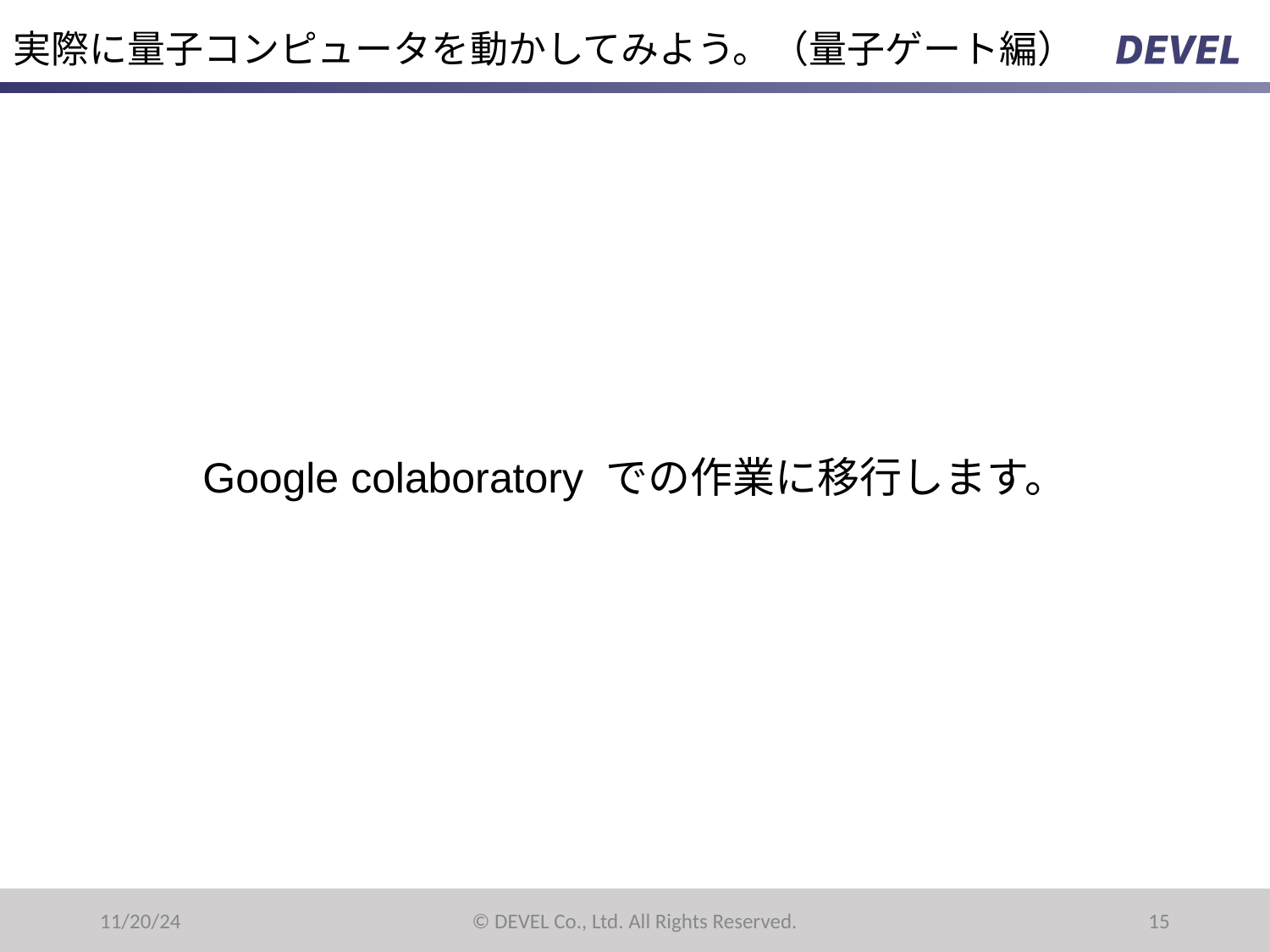

# 実際に量子コンピュータを動かしてみよう。（量子ゲート編）
Google colaboratory での作業に移行します。
11/20/24
© DEVEL Co., Ltd. All Rights Reserved.
15